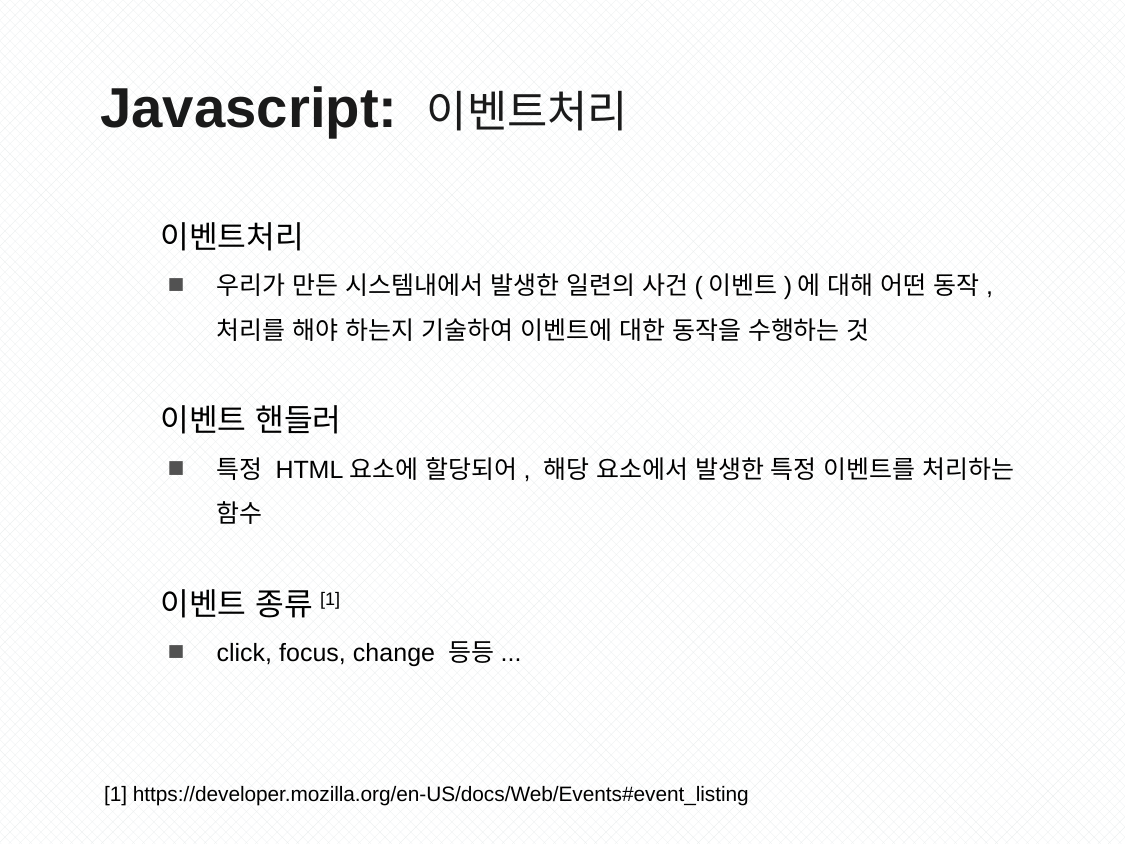

Javascript: 이벤트처리
이벤트처리
우리가 만든 시스템내에서 발생한 일련의 사건(이벤트)에 대해 어떤 동작, 처리를 해야 하는지 기술하여 이벤트에 대한 동작을 수행하는 것
이벤트 핸들러
특정 HTML요소에 할당되어, 해당 요소에서 발생한 특정 이벤트를 처리하는 함수
이벤트 종류[1]
click, focus, change 등등...

[1] https://developer.mozilla.org/en-US/docs/Web/Events#event_listing